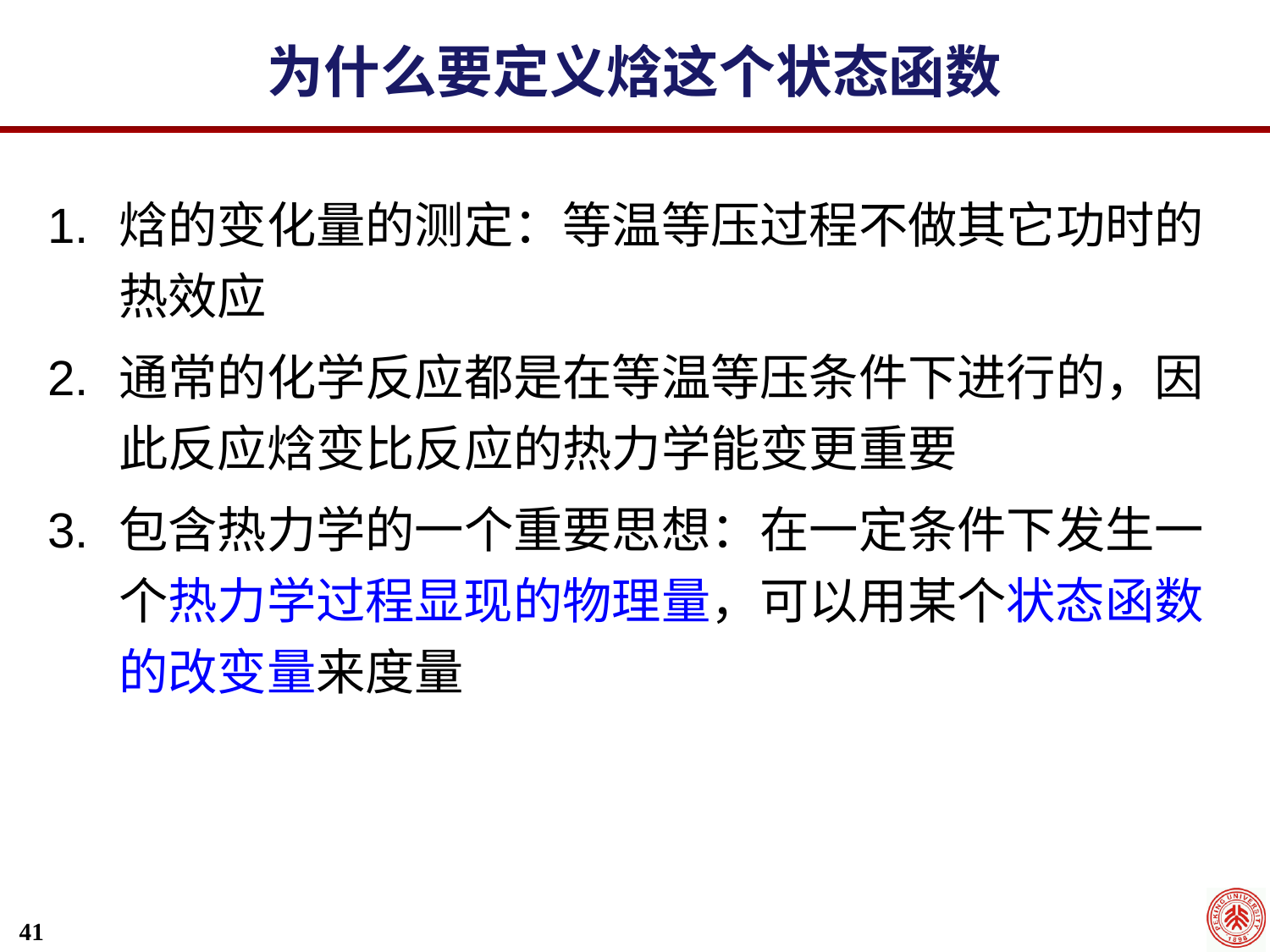

为什么要定义焓这个状态函数

焓的变化量的测定：等温等压过程不做其它功时的热效应
通常的化学反应都是在等温等压条件下进行的，因此反应焓变比反应的热力学能变更重要
包含热力学的一个重要思想：在一定条件下发生一个热力学过程显现的物理量，可以用某个状态函数的改变量来度量
41